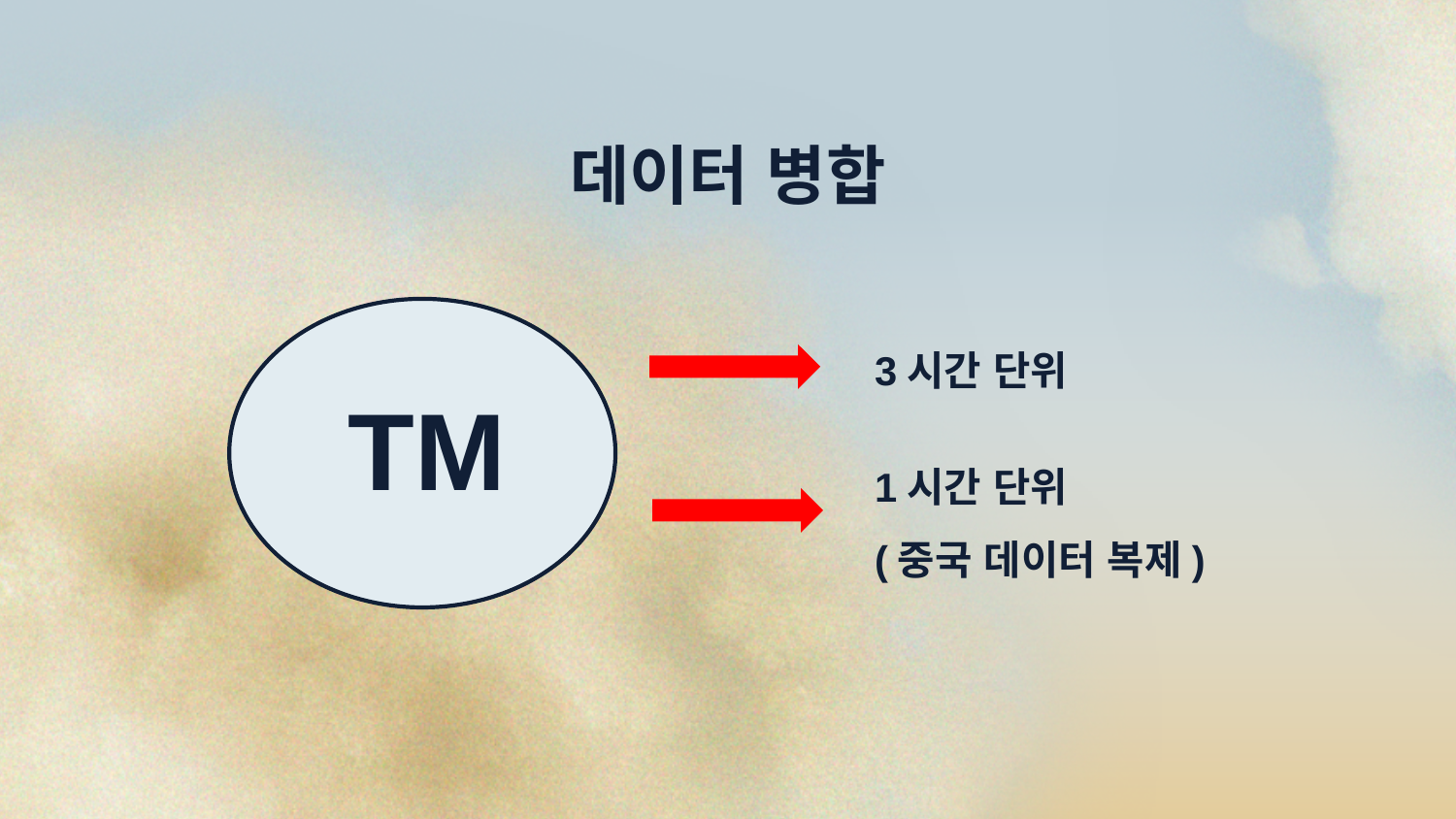

# 데이터 병합

3시간 단위

TM
1시간 단위
(중국 데이터 복제)